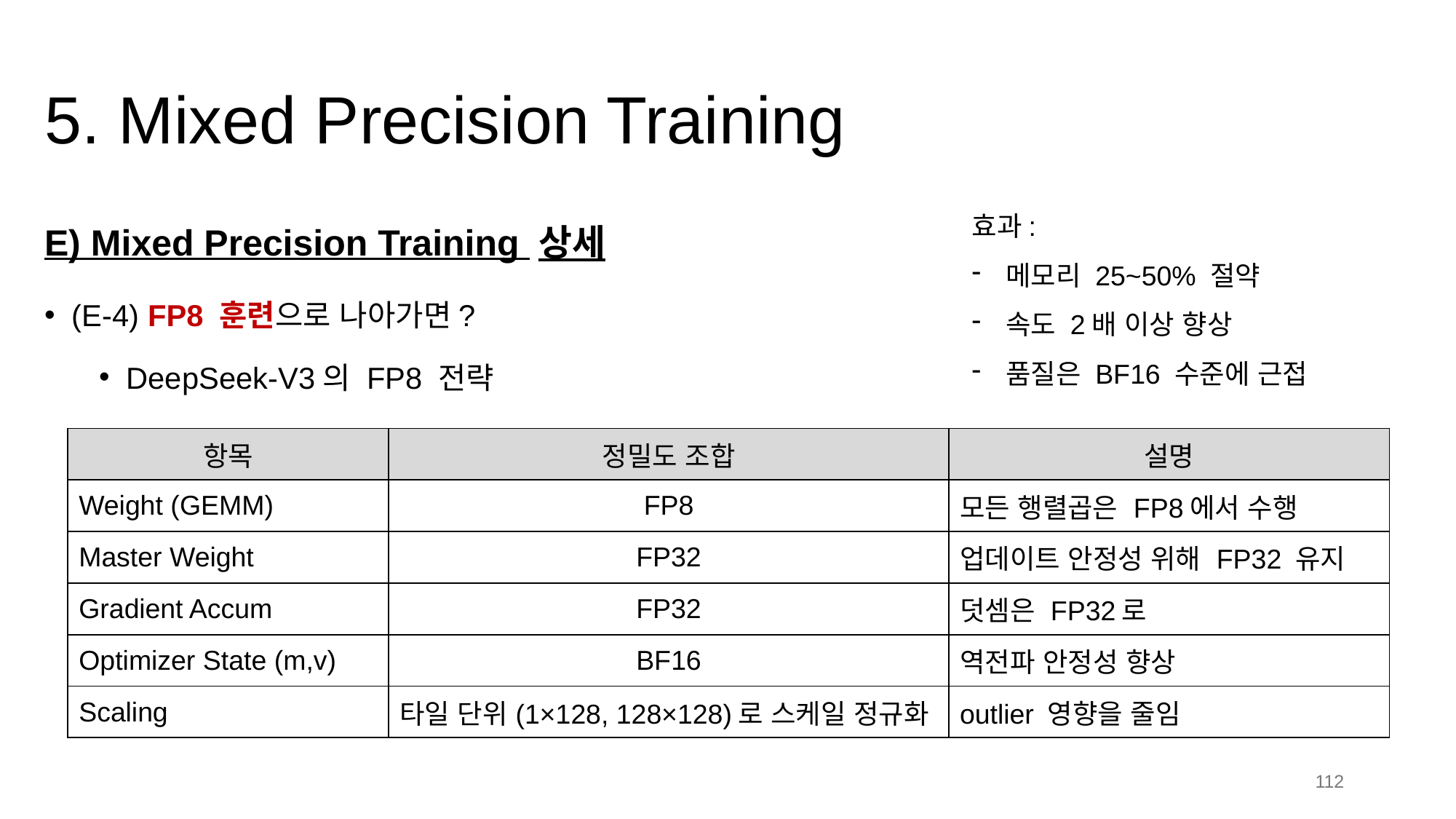

# 5. Mixed Precision Training
효과:
메모리 25~50% 절약
속도 2배 이상 향상
품질은 BF16 수준에 근접
E) Mixed Precision Training 상세
(E-4) FP8 훈련으로 나아가면?
DeepSeek-V3의 FP8 전략
| 항목 | 정밀도 조합 | 설명 |
| --- | --- | --- |
| Weight (GEMM) | FP8 | 모든 행렬곱은 FP8에서 수행 |
| Master Weight | FP32 | 업데이트 안정성 위해 FP32 유지 |
| Gradient Accum | FP32 | 덧셈은 FP32로 |
| Optimizer State (m,v) | BF16 | 역전파 안정성 향상 |
| Scaling | 타일 단위(1×128, 128×128)로 스케일 정규화 | outlier 영향을 줄임 |
112